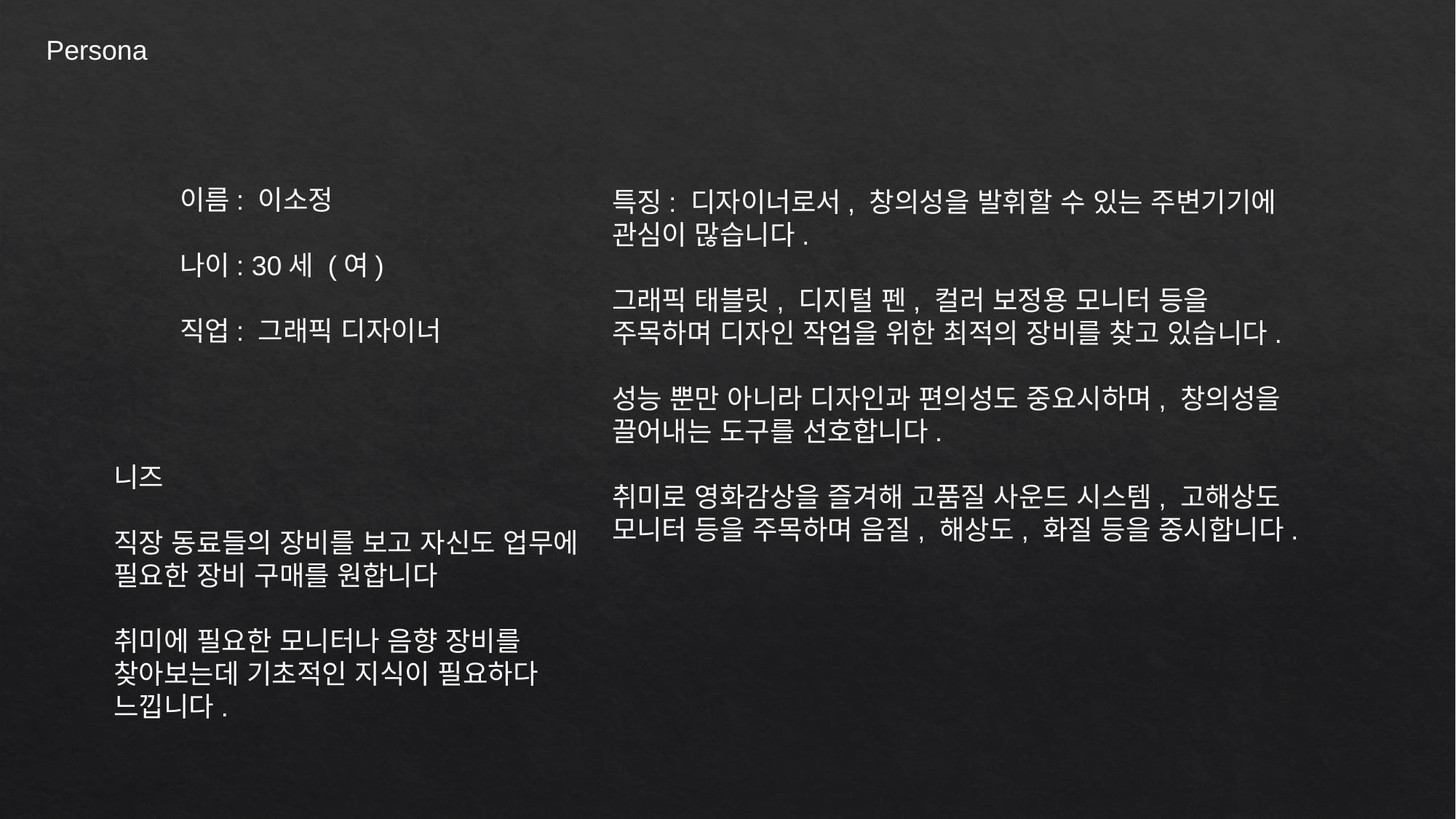

Persona
이름: 이소정

나이: 30세 (여)

직업: 그래픽 디자이너
특징: 디자이너로서, 창의성을 발휘할 수 있는 주변기기에 관심이 많습니다.

그래픽 태블릿, 디지털 펜, 컬러 보정용 모니터 등을 주목하며 디자인 작업을 위한 최적의 장비를 찾고 있습니다.

성능 뿐만 아니라 디자인과 편의성도 중요시하며, 창의성을 끌어내는 도구를 선호합니다.

취미로 영화감상을 즐겨해 고품질 사운드 시스템, 고해상도 모니터 등을 주목하며 음질, 해상도, 화질 등을 중시합니다.
니즈

직장 동료들의 장비를 보고 자신도 업무에 필요한 장비 구매를 원합니다

취미에 필요한 모니터나 음향 장비를 찾아보는데 기초적인 지식이 필요하다 느낍니다.